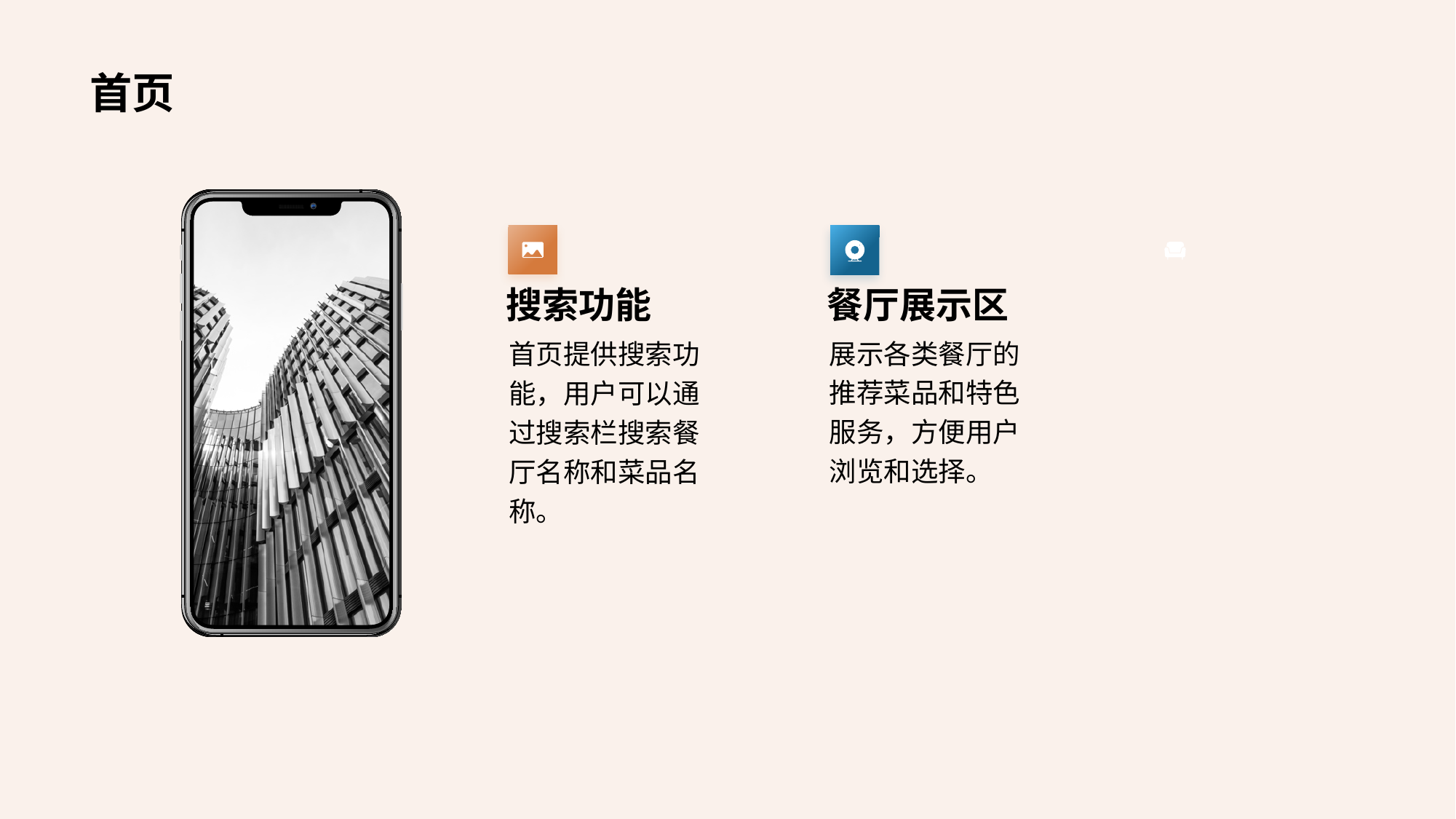

# 首页

搜索功能
首页提供搜索功能，用户可以通过搜索栏搜索餐厅名称和菜品名称。

餐厅展示区
展示各类餐厅的推荐菜品和特色服务，方便用户浏览和选择。